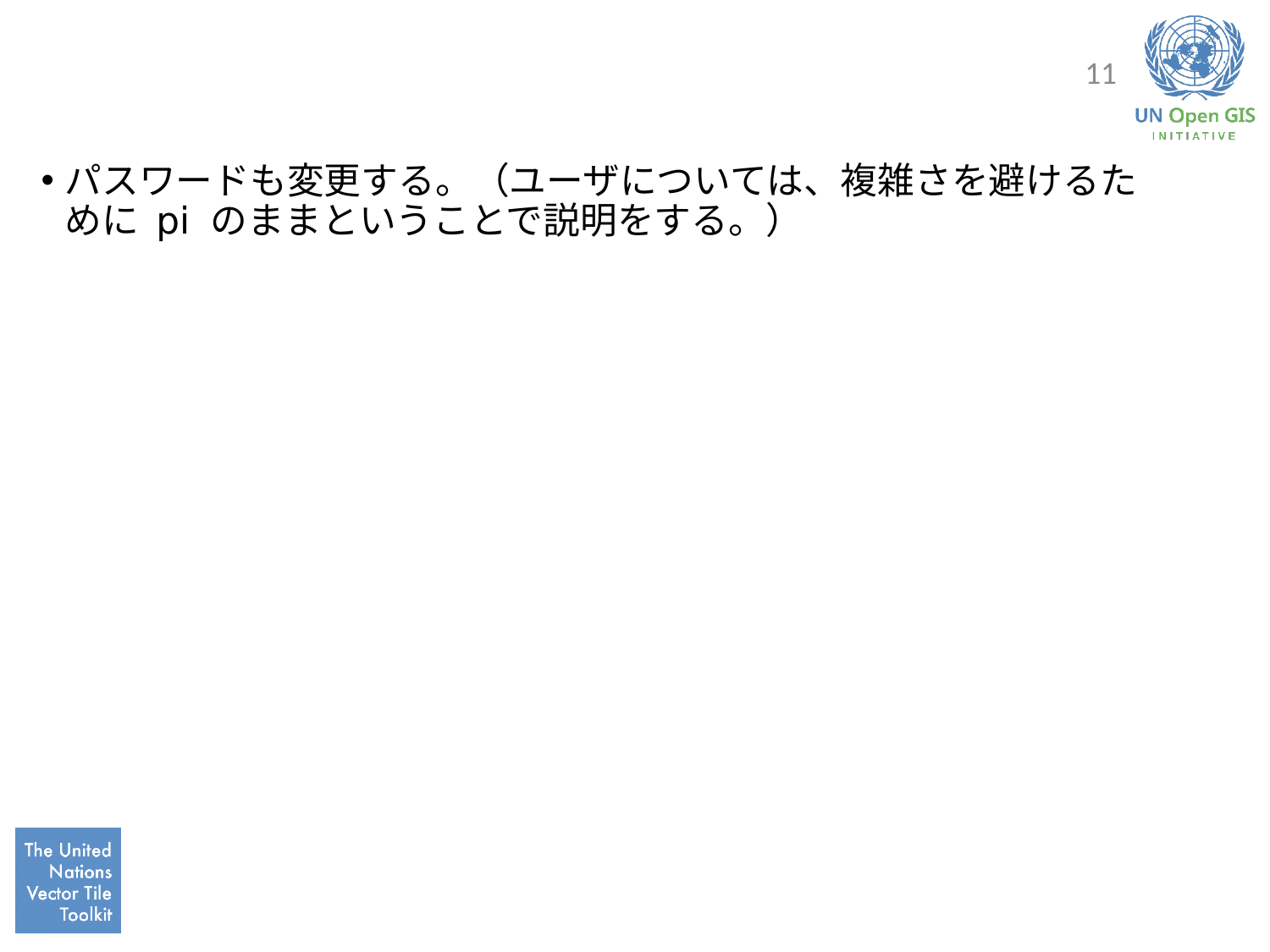

#
11
パスワードも変更する。（ユーザについては、複雑さを避けるために pi のままということで説明をする。）